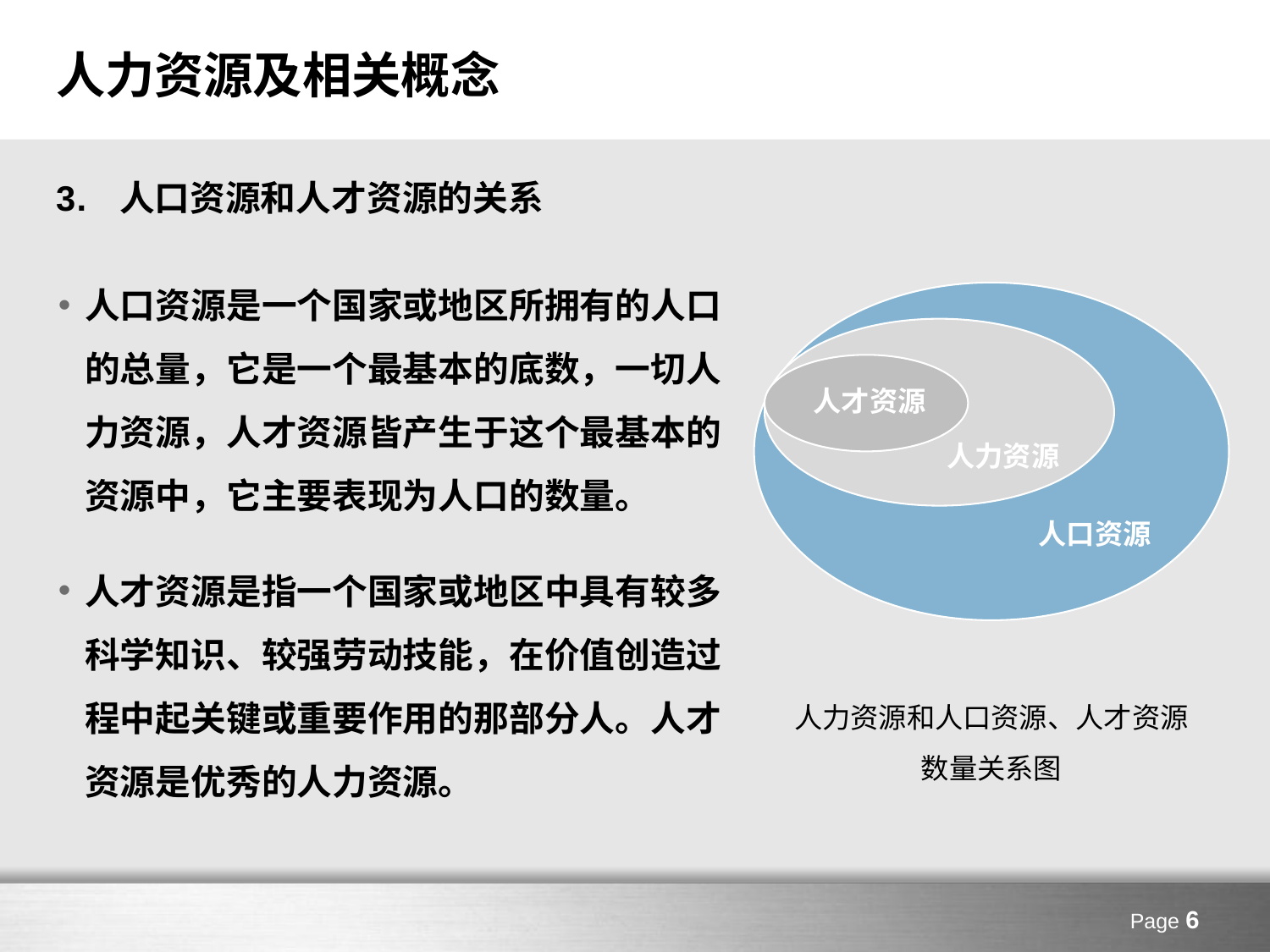

# 人力资源及相关概念
人口资源和人才资源的关系
人口资源是一个国家或地区所拥有的人口的总量，它是一个最基本的底数，一切人力资源，人才资源皆产生于这个最基本的资源中，它主要表现为人口的数量。
人才资源是指一个国家或地区中具有较多科学知识、较强劳动技能，在价值创造过程中起关键或重要作用的那部分人。人才资源是优秀的人力资源。

人才资源
人力资源
人口资源
人力资源和人口资源、人才资源
数量关系图
Page 6